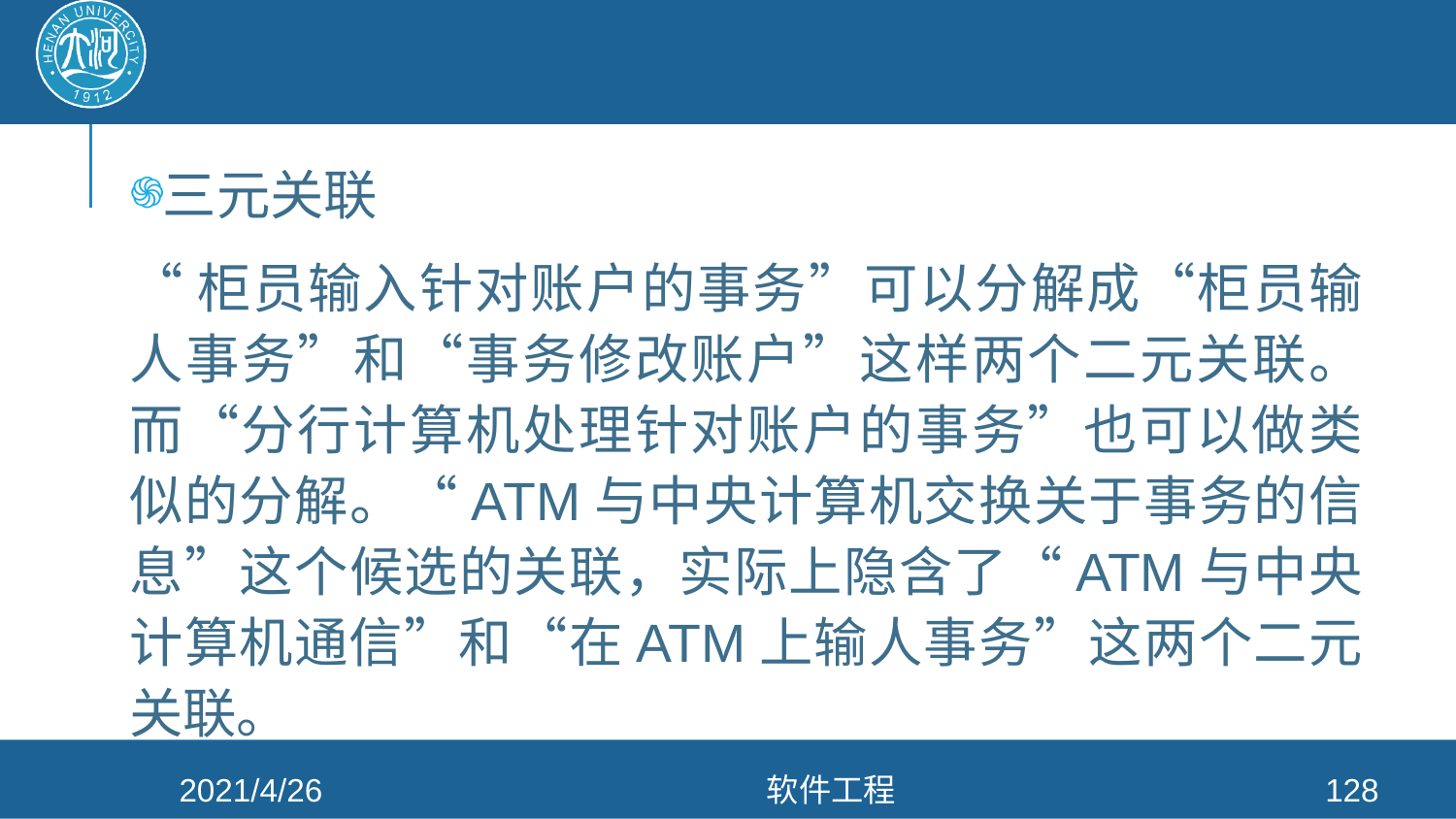

#
三元关联
“柜员输入针对账户的事务”可以分解成“柜员输人事务”和“事务修改账户”这样两个二元关联。而“分行计算机处理针对账户的事务”也可以做类似的分解。“ATM与中央计算机交换关于事务的信息”这个候选的关联，实际上隐含了“ATM与中央计算机通信”和“在ATM上输人事务”这两个二元关联。
2021/4/26
软件工程
128